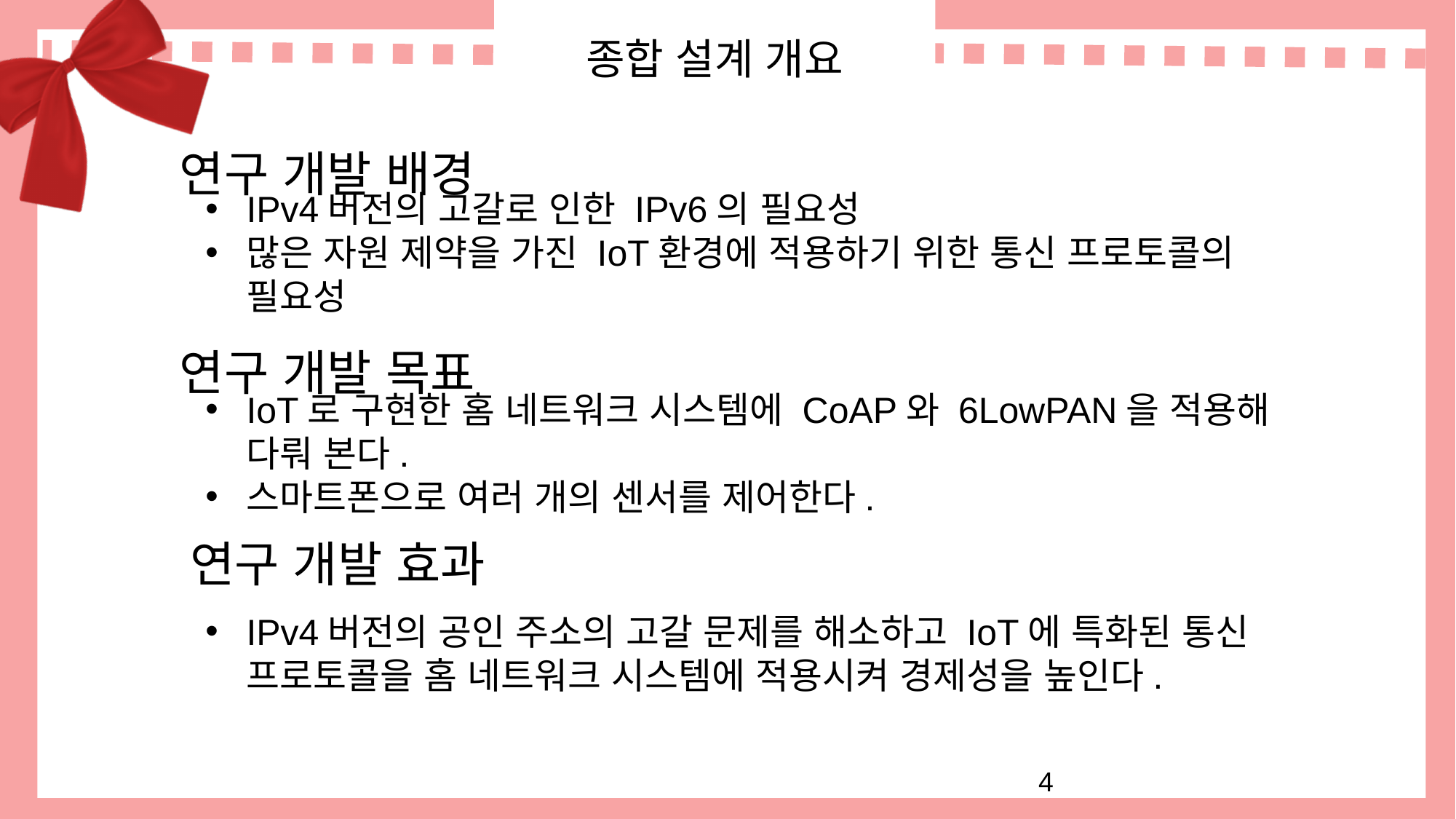

# 종합 설계 개요
연구 개발 배경
IPv4버전의 고갈로 인한 IPv6의 필요성
많은 자원 제약을 가진 IoT환경에 적용하기 위한 통신 프로토콜의 필요성
연구 개발 목표
IoT로 구현한 홈 네트워크 시스템에 CoAP와 6LowPAN을 적용해 다뤄 본다.
스마트폰으로 여러 개의 센서를 제어한다.
연구 개발 효과
IPv4버전의 공인 주소의 고갈 문제를 해소하고 IoT에 특화된 통신 프로토콜을 홈 네트워크 시스템에 적용시켜 경제성을 높인다.